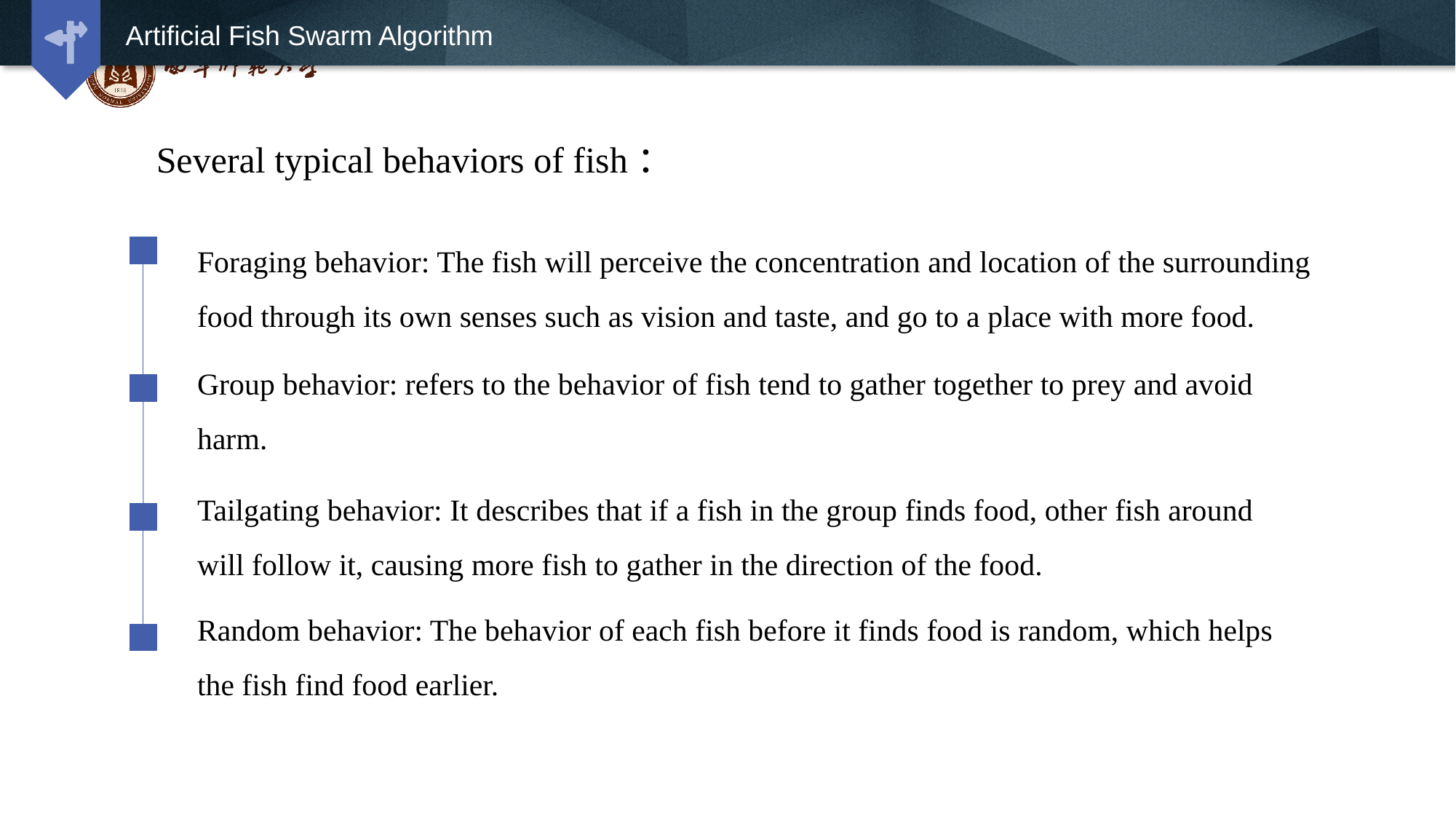

Artificial Fish Swarm Algorithm

Several typical behaviors of fish：
Foraging behavior: The fish will perceive the concentration and location of the surrounding food through its own senses such as vision and taste, and go to a place with more food.

Group behavior: refers to the behavior of fish tend to gather together to prey and avoid harm.

Tailgating behavior: It describes that if a fish in the group finds food, other fish around will follow it, causing more fish to gather in the direction of the food.

Random behavior: The behavior of each fish before it finds food is random, which helps the fish find food earlier.

延时符